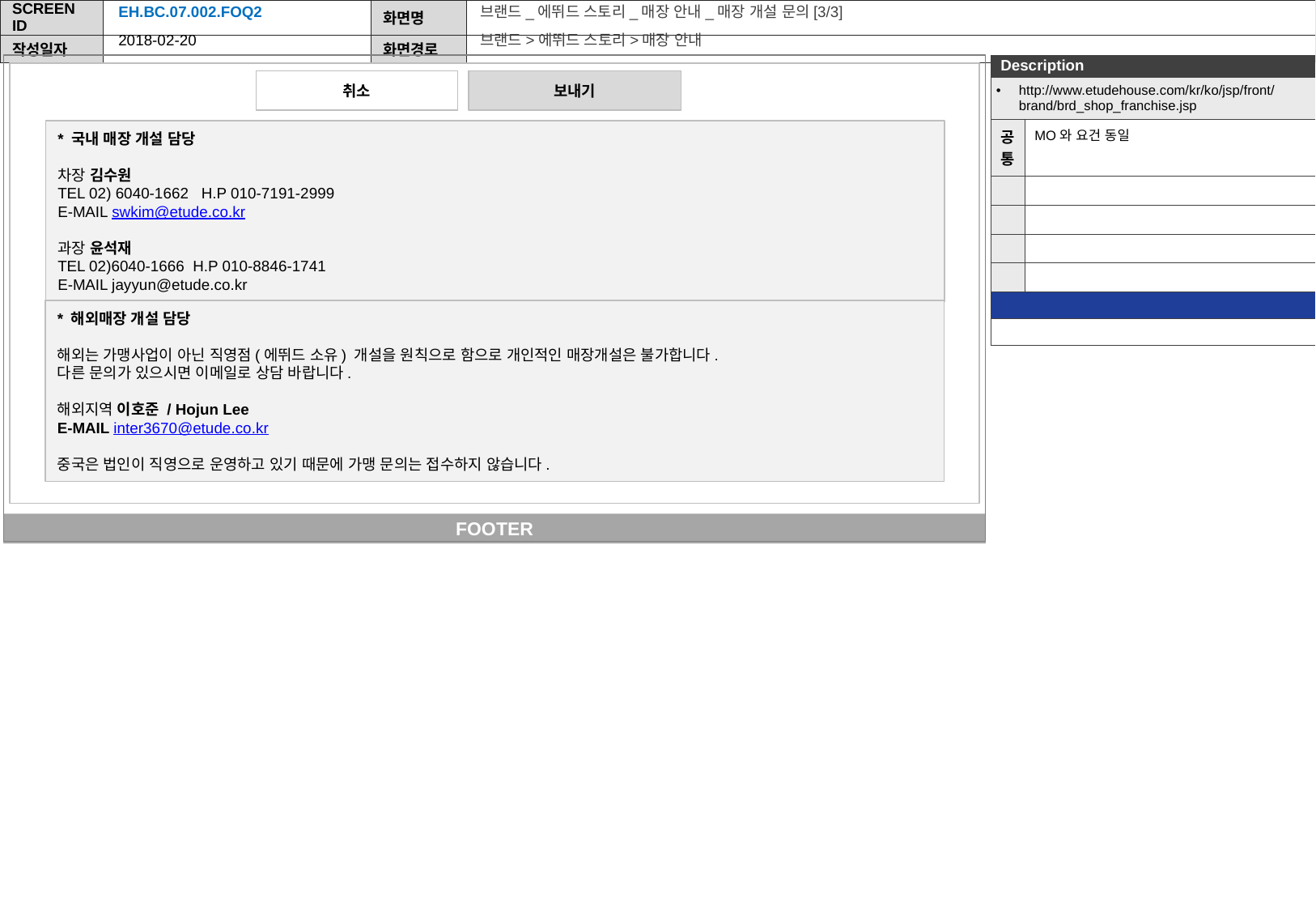

EH.BC.07.002.FOQ2
브랜드_에뛰드 스토리_매장 안내_매장 개설 문의[3/3]
2018-02-20
브랜드>에뛰드 스토리>매장 안내

| Description |  |
| --- | --- |
| http://www.etudehouse.com/kr/ko/jsp/front/brand/brd\_shop\_franchise.jsp |  |
| 공통 | MO와 요건 동일 |
|  |  |
|  |  |
|  |  |
|  |  |
|  |  |
|  |  |

취소
보내기
* 국내 매장 개설 담당

차장 김수원
TEL 02) 6040-1662   H.P 010-7191-2999
E-MAIL swkim@etude.co.kr

과장 윤석재
TEL 02)6040-1666  H.P 010-8846-1741
E-MAIL jayyun@etude.co.kr
* 해외매장 개설 담당

해외는 가맹사업이 아닌 직영점(에뛰드 소유) 개설을 원칙으로 함으로 개인적인 매장개설은 불가합니다.
다른 문의가 있으시면 이메일로 상담 바랍니다.

해외지역 이호준 / Hojun Lee
E-MAIL inter3670@etude.co.kr

중국은 법인이 직영으로 운영하고 있기 때문에 가맹 문의는 접수하지 않습니다.
FOOTER